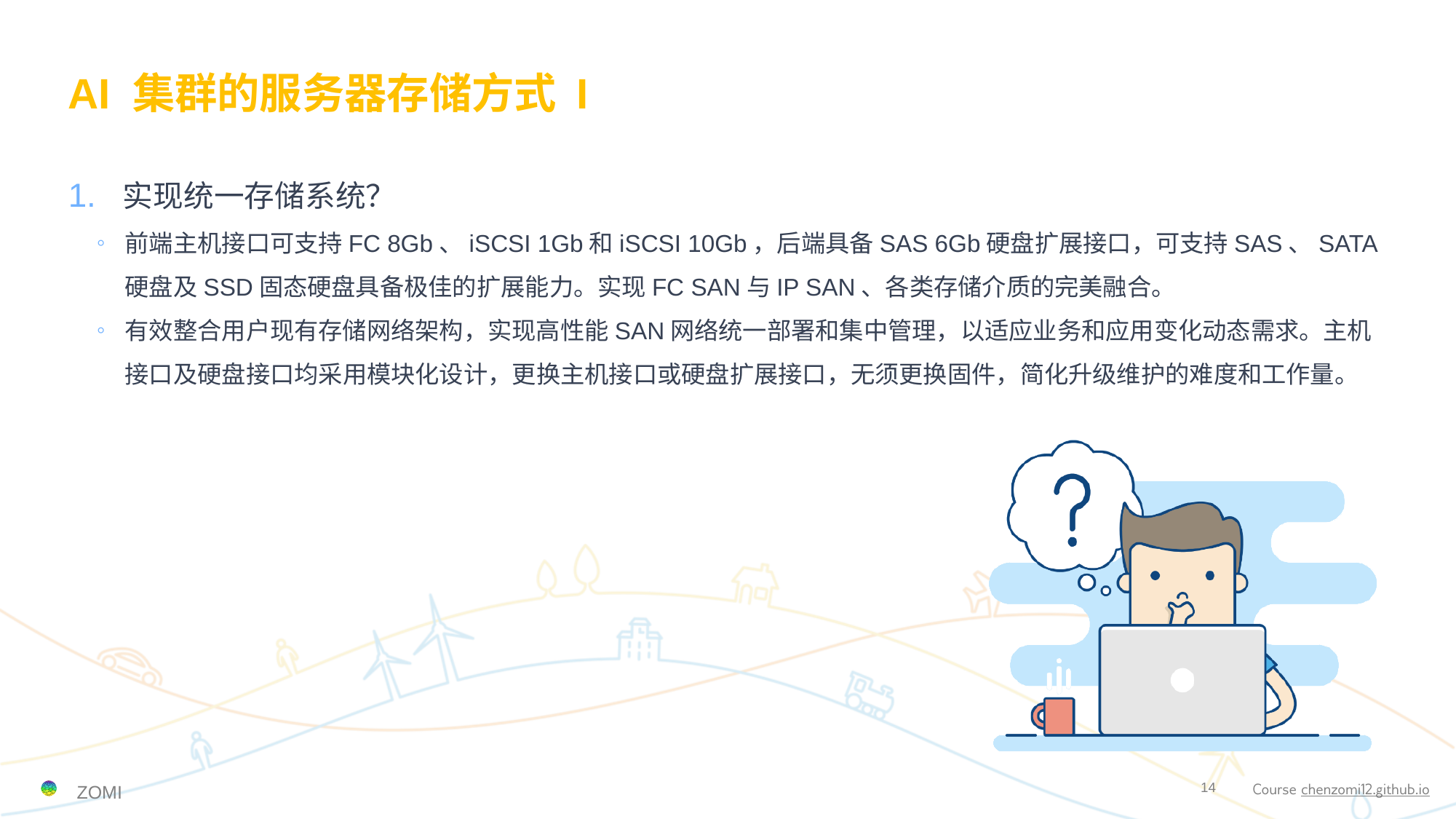

# AI 集群的服务器存储方式 I
实现统一存储系统？
前端主机接口可支持FC 8Gb、iSCSI 1Gb和iSCSI 10Gb，后端具备SAS 6Gb硬盘扩展接口，可支持SAS、SATA硬盘及SSD固态硬盘具备极佳的扩展能力。实现FC SAN与IP SAN、各类存储介质的完美融合。
有效整合用户现有存储网络架构，实现高性能SAN网络统一部署和集中管理，以适应业务和应用变化动态需求。主机接口及硬盘接口均采用模块化设计，更换主机接口或硬盘扩展接口，无须更换固件，简化升级维护的难度和工作量。